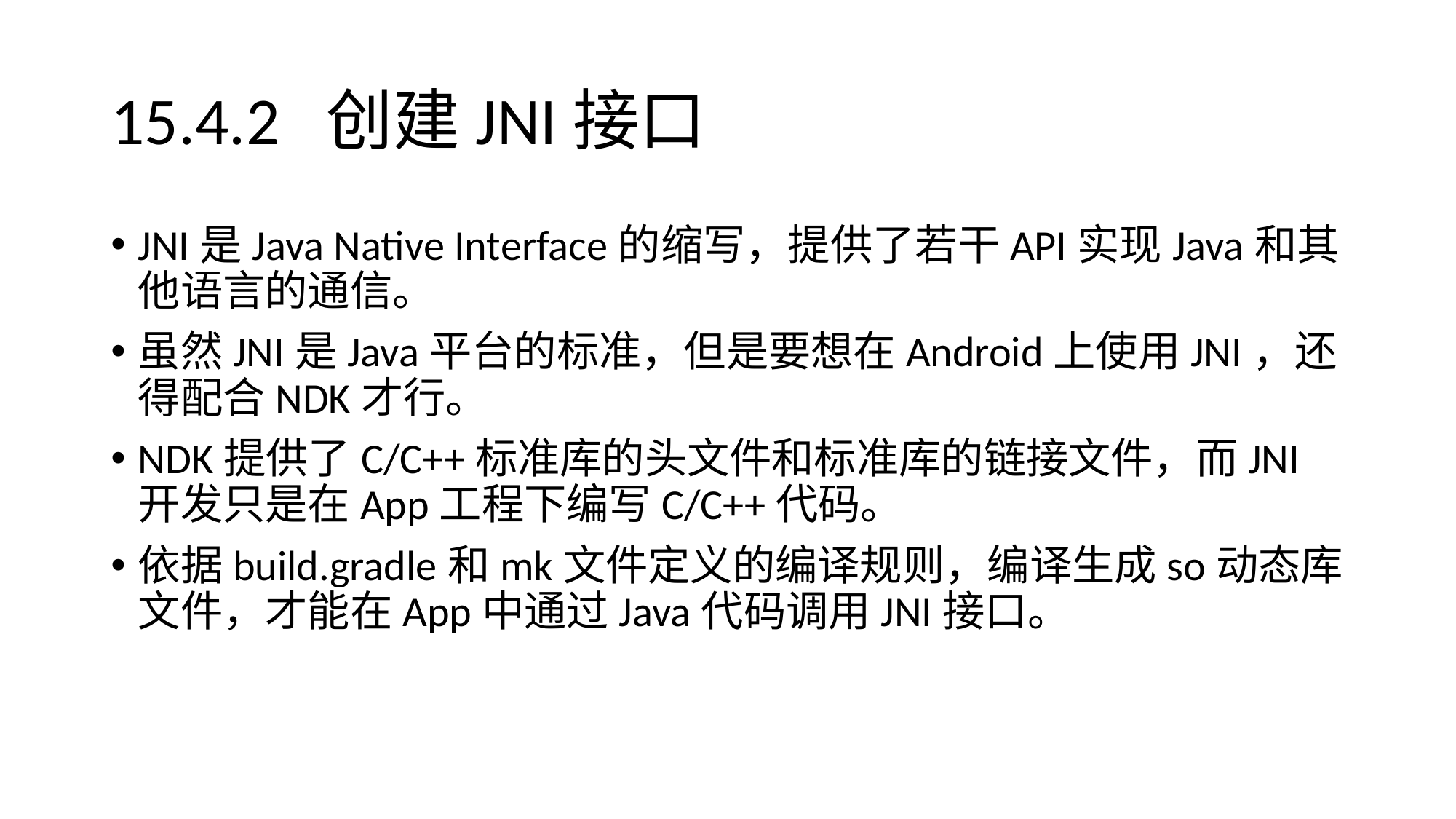

# 15.4.2  创建JNI接口
JNI是Java Native Interface的缩写，提供了若干API实现Java和其他语言的通信。
虽然JNI是Java平台的标准，但是要想在Android上使用JNI，还得配合NDK才行。
NDK提供了C/C++标准库的头文件和标准库的链接文件，而JNI开发只是在App工程下编写C/C++代码。
依据build.gradle和mk文件定义的编译规则，编译生成so动态库文件，才能在App中通过Java代码调用JNI接口。